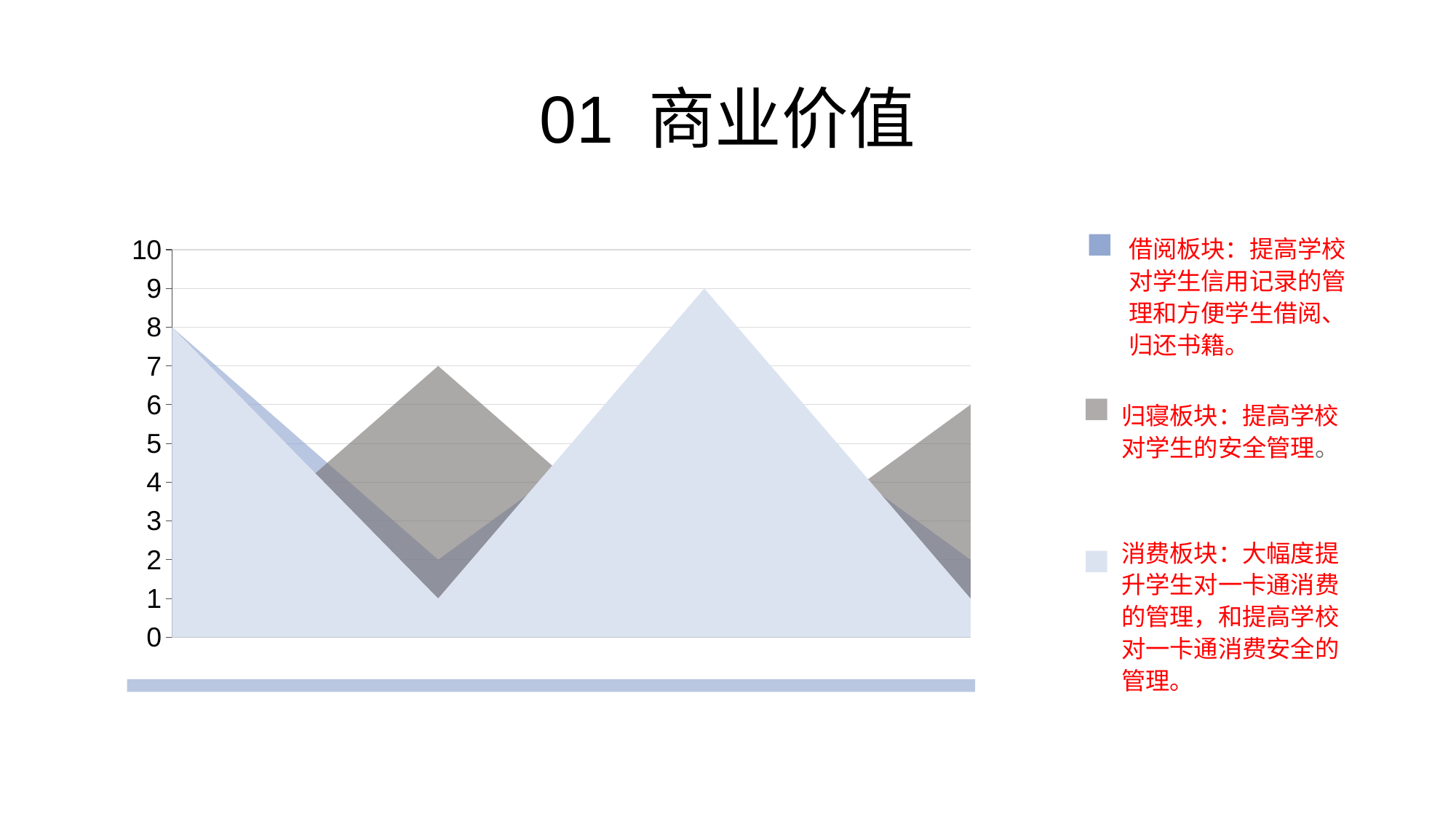

01 商业价值

### Chart

| Category | Column1 | Column2 | Column3 |
|---|---|---|---|
| 1st Qtr | 8.0 | 1.0 | 8.0 |
| 2nd Qtr | 1.0 | 7.0 | 2.0 |
| 3rd Qtr | 9.0 | 1.0 | 7.0 |
| 4th Qtr | 1.0 | 6.0 | 2.0 |
借阅板块：提高学校对学生信用记录的管理和方便学生借阅、归还书籍。

归寝板块：提高学校对学生的安全管理。

消费板块：大幅度提升学生对一卡通消费的管理，和提高学校对一卡通消费安全的管理。